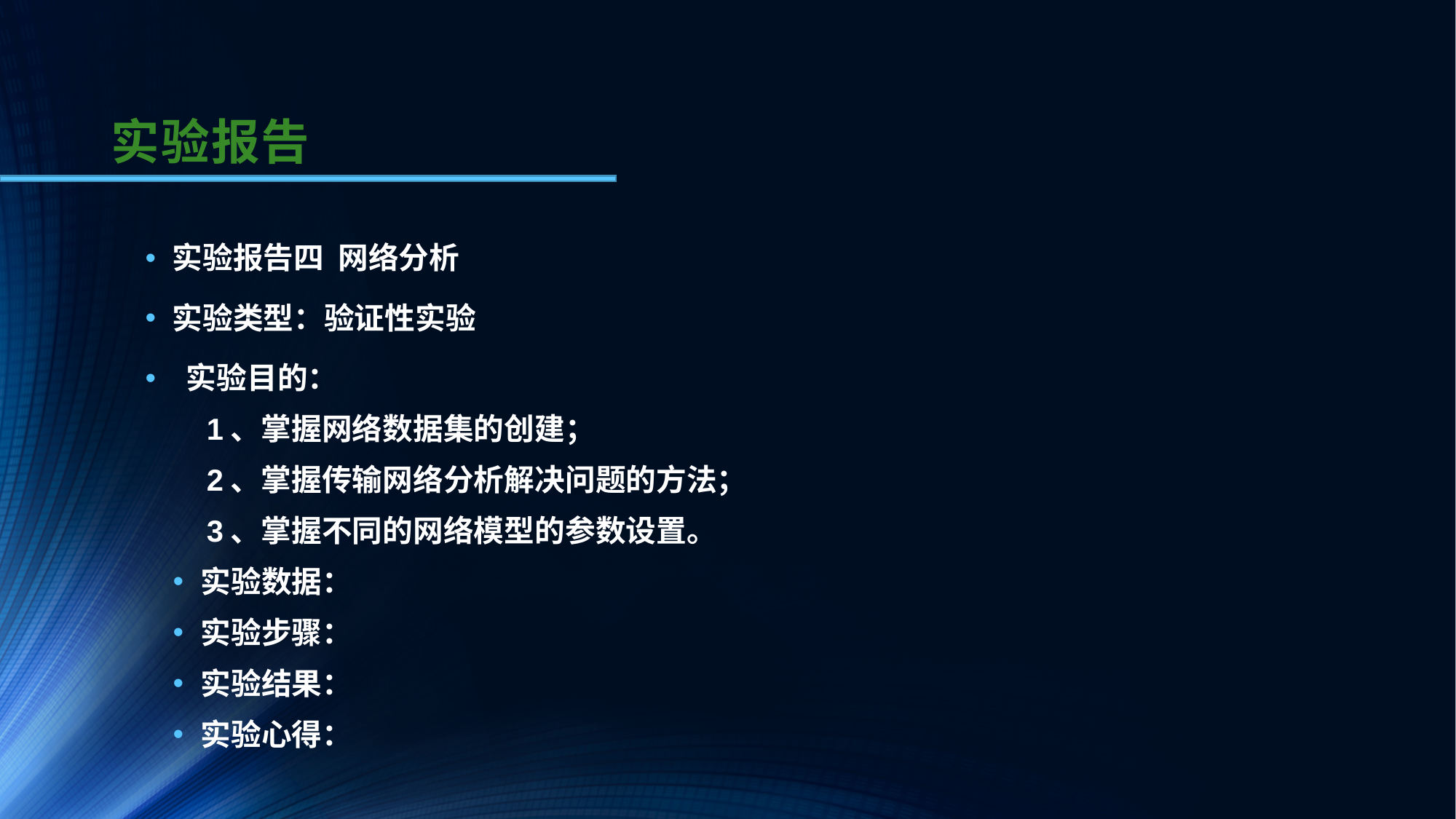

# 实验报告
实验报告四  网络分析
实验类型：验证性实验
 实验目的：
    1、掌握网络数据集的创建；
    2、掌握传输网络分析解决问题的方法；
    3、掌握不同的网络模型的参数设置。
实验数据：
实验步骤：
实验结果：
实验心得：